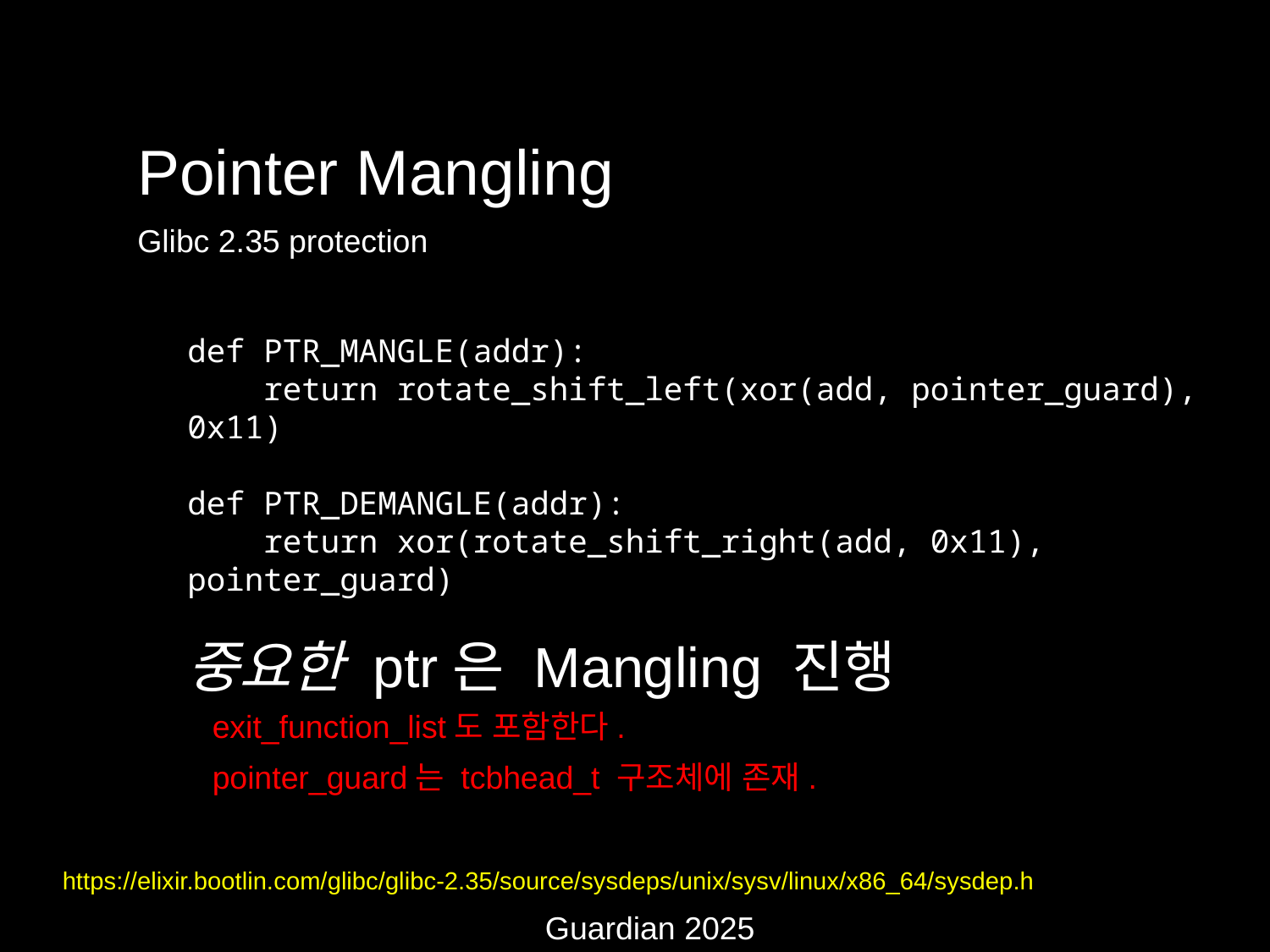

Pointer Mangling
Glibc 2.35 protection
def PTR_MANGLE(addr):
    return rotate_shift_left(xor(add, pointer_guard), 0x11)

def PTR_DEMANGLE(addr):
    return xor(rotate_shift_right(add, 0x11), pointer_guard)
중요한 ptr은 Mangling 진행
exit_function_list도 포함한다.
pointer_guard는 tcbhead_t 구조체에 존재.
https://elixir.bootlin.com/glibc/glibc-2.35/source/sysdeps/unix/sysv/linux/x86_64/sysdep.h